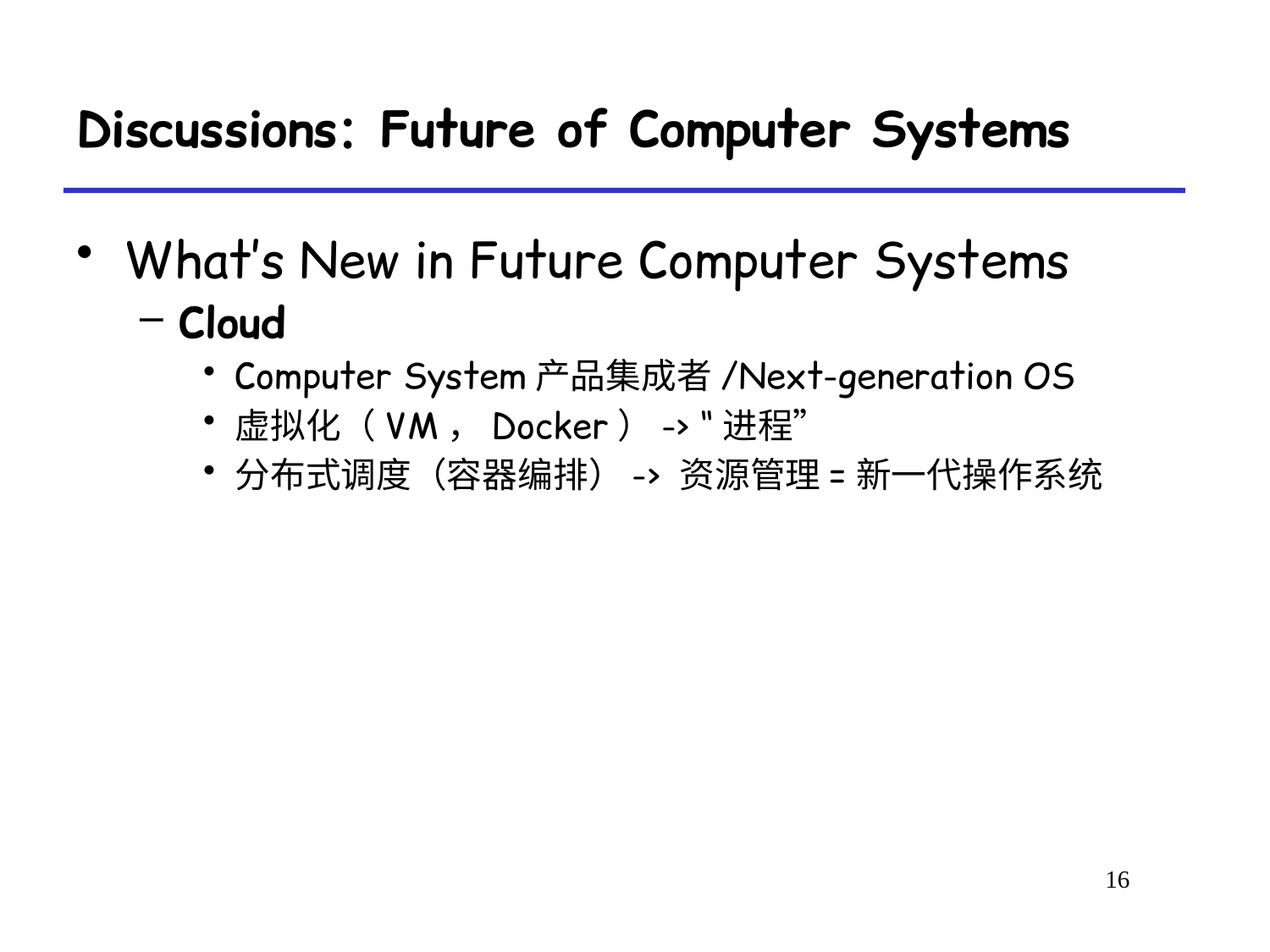

# Discussions: Future of Computer Systems
What’s New in Future Computer Systems
Cloud
Computer System产品集成者/Next-generation OS
虚拟化（VM，Docker）-> “进程”
分布式调度（容器编排）-> 资源管理=新一代操作系统
16